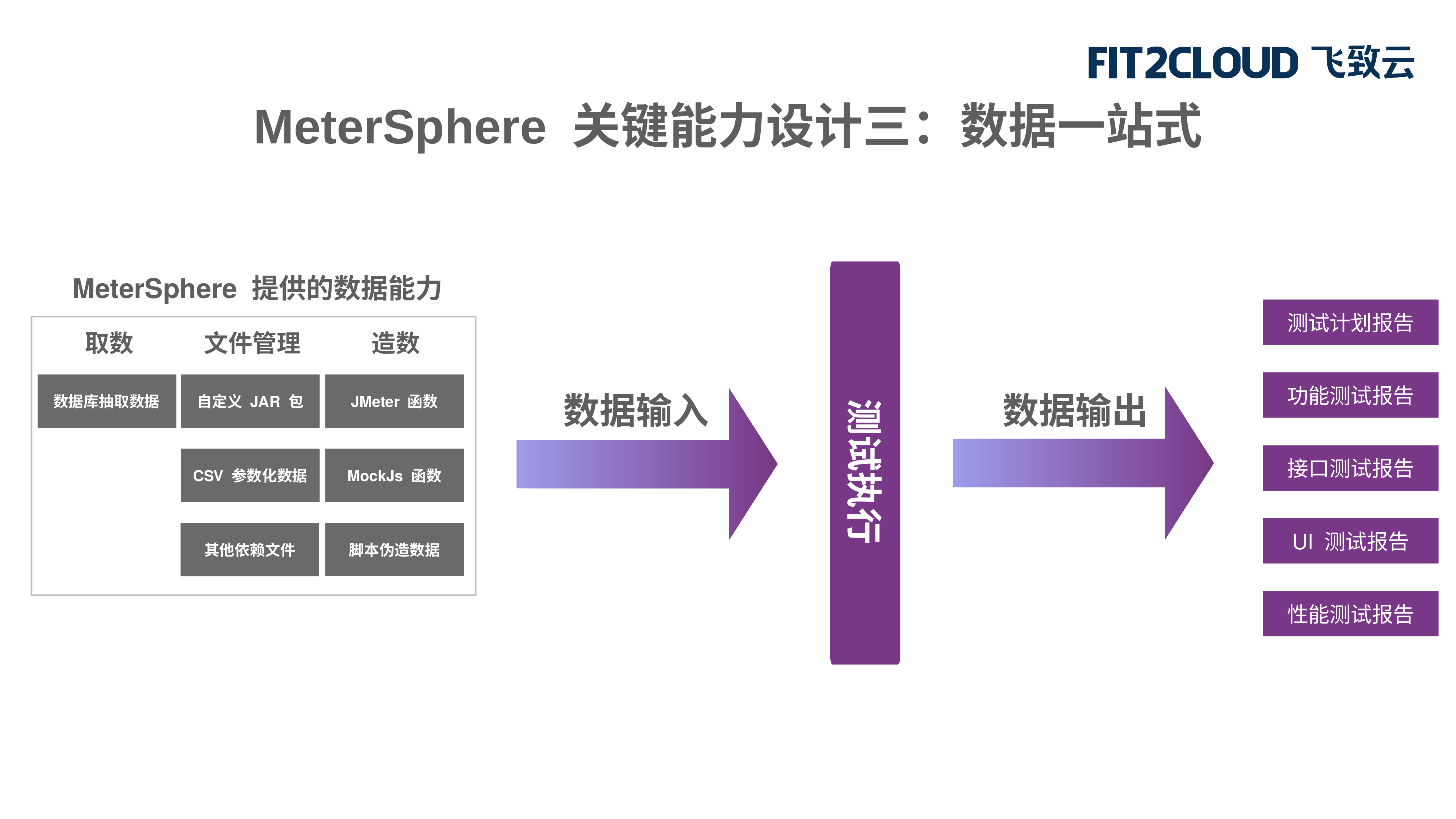

MeterSphere 关键能力设计三：数据一站式
MeterSphere 提供的数据能力

测试计划报告

取数
文件管理
造数
测试执行

 数据库抽取数据

自定义 JAR 包

JMeter 函数
功能测试报告
数据输入
数据输出

接口测试报告

CSV 参数化数据

MockJs 函数

UI 测试报告

脚本伪造数据

其他依赖文件

性能测试报告